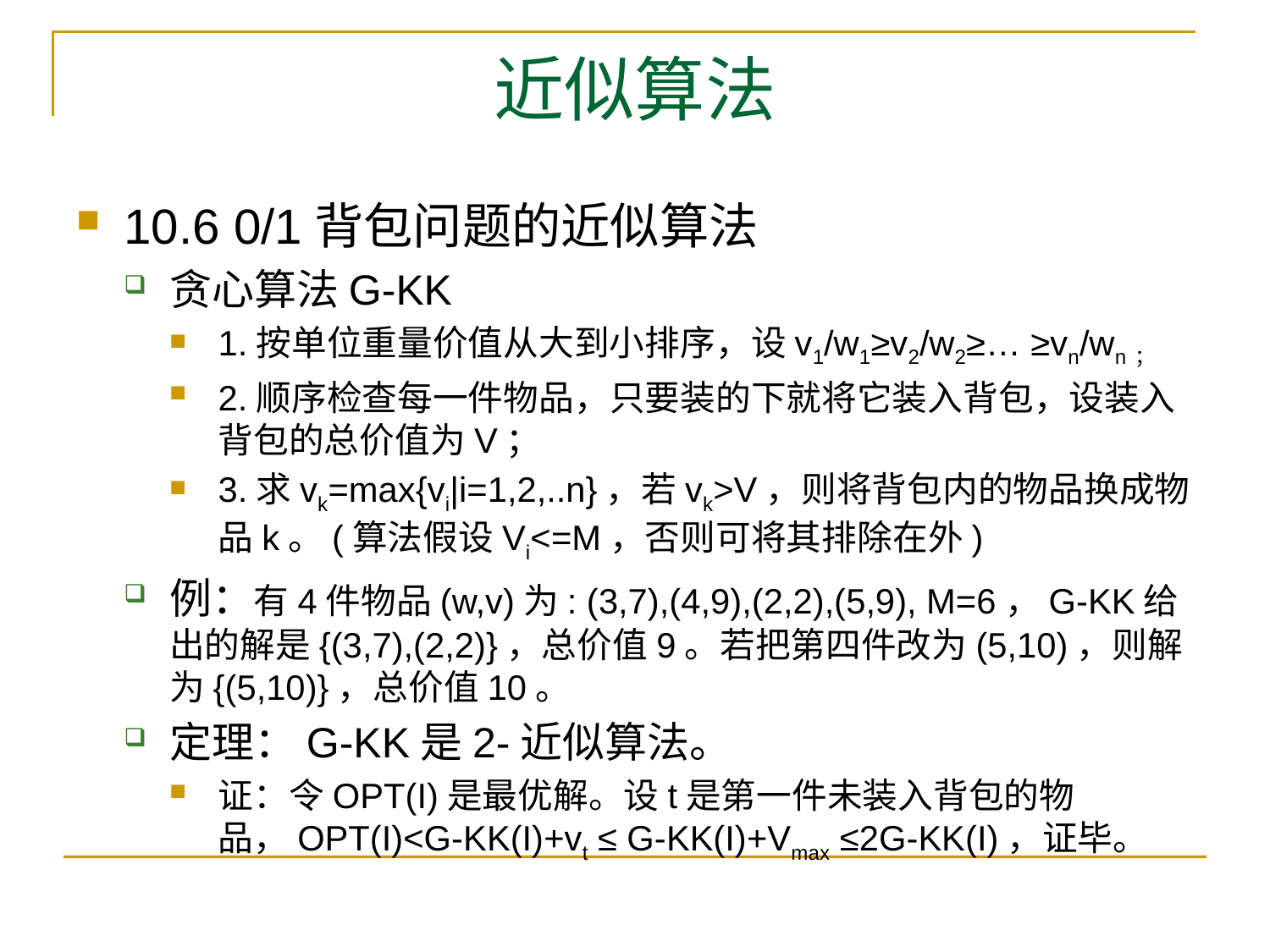

# 近似算法
10.6 0/1背包问题的近似算法
贪心算法G-KK
1.按单位重量价值从大到小排序，设v1/w1≥v2/w2≥… ≥vn/wn；
2.顺序检查每一件物品，只要装的下就将它装入背包，设装入背包的总价值为V；
3.求vk=max{vi|i=1,2,..n}，若vk>V，则将背包内的物品换成物品k。(算法假设Vi<=M，否则可将其排除在外)
例：有4件物品(w,v)为: (3,7),(4,9),(2,2),(5,9), M=6，G-KK给出的解是{(3,7),(2,2)}，总价值9。若把第四件改为(5,10)，则解为{(5,10)}，总价值10。
定理：G-KK是2-近似算法。
证：令OPT(I)是最优解。设t是第一件未装入背包的物品，OPT(I)<G-KK(I)+vt ≤ G-KK(I)+Vmax ≤2G-KK(I)，证毕。